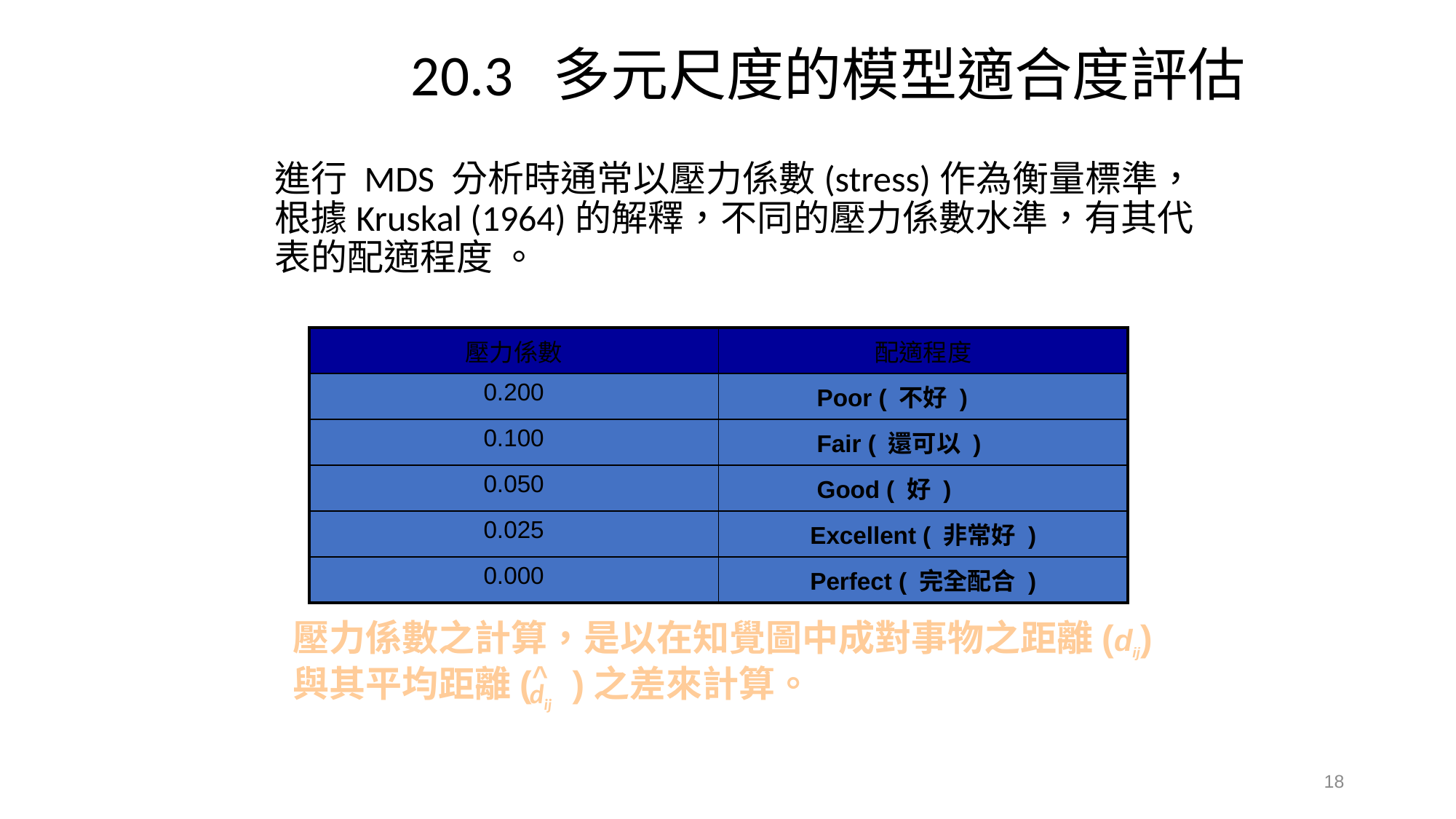

# 20.3  多元尺度的模型適合度評估
	進行 MDS 分析時通常以壓力係數(stress)作為衡量標準，根據Kruskal (1964)的解釋，不同的壓力係數水準，有其代表的配適程度 。
| 壓力係數 | 配適程度 |
| --- | --- |
| 0.200 | Poor ( 不好 ) |
| 0.100 | Fair ( 還可以 ) |
| 0.050 | Good ( 好 ) |
| 0.025 | Excellent ( 非常好 ) |
| 0.000 | Perfect ( 完全配合 ) |
壓力係數之計算，是以在知覺圖中成對事物之距離(dij)與其平均距離(    )之差來計算。
^
dij
18